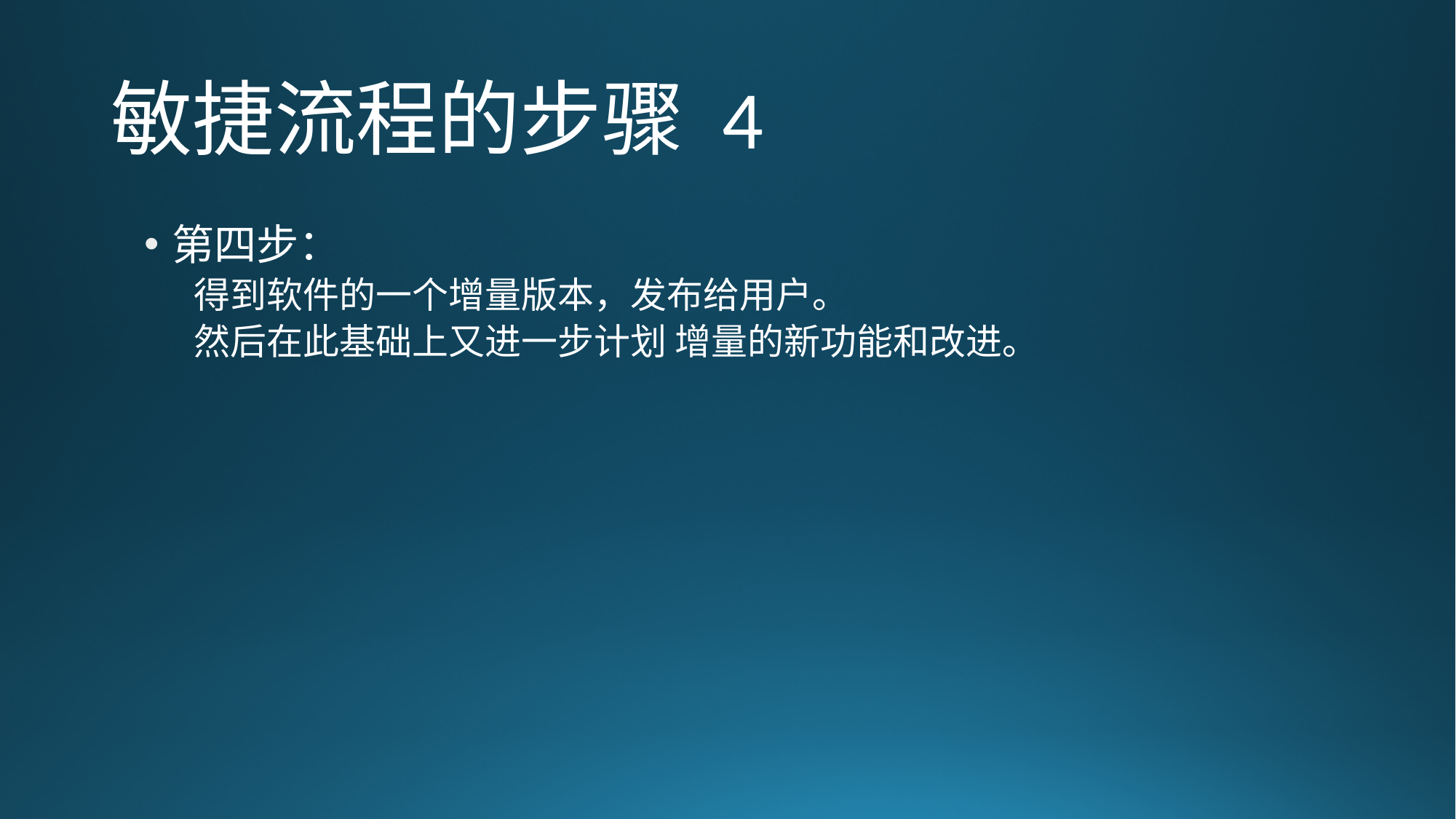

# 敏捷流程的步骤 4
第四步：
得到软件的一个增量版本，发布给用户。
然后在此基础上又进一步计划 增量的新功能和改进。